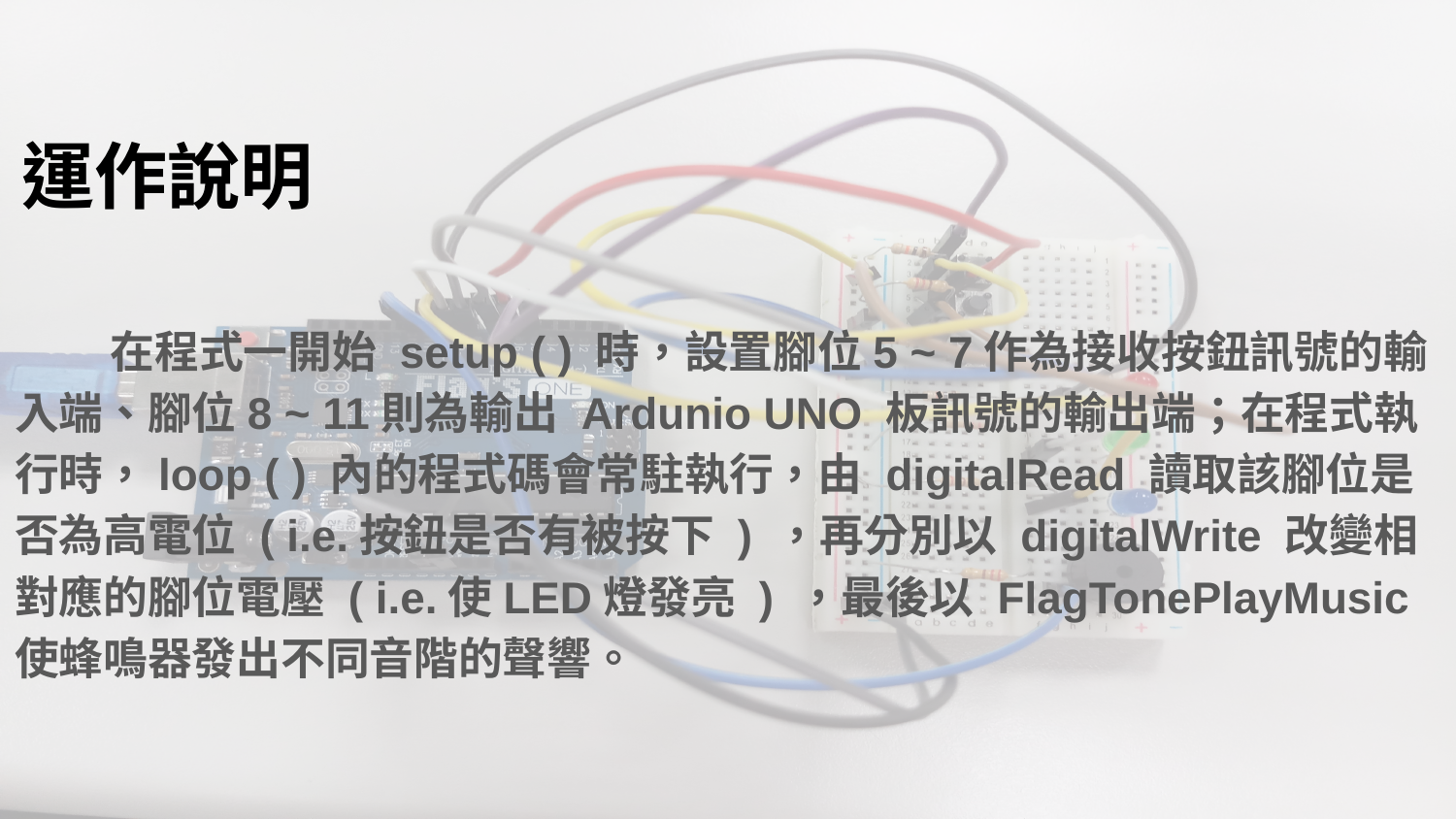

# 運作說明
 在程式一開始 setup ( ) 時，設置腳位5 ~ 7作為接收按鈕訊號的輸入端、腳位8 ~ 11則為輸出 Ardunio UNO 板訊號的輸出端；在程式執行時，loop ( ) 內的程式碼會常駐執行，由 digitalRead 讀取該腳位是否為高電位 ( i.e.按鈕是否有被按下 ) ，再分別以 digitalWrite 改變相對應的腳位電壓 ( i.e.使LED燈發亮 ) ，最後以 FlagTonePlayMusic 使蜂鳴器發出不同音階的聲響。